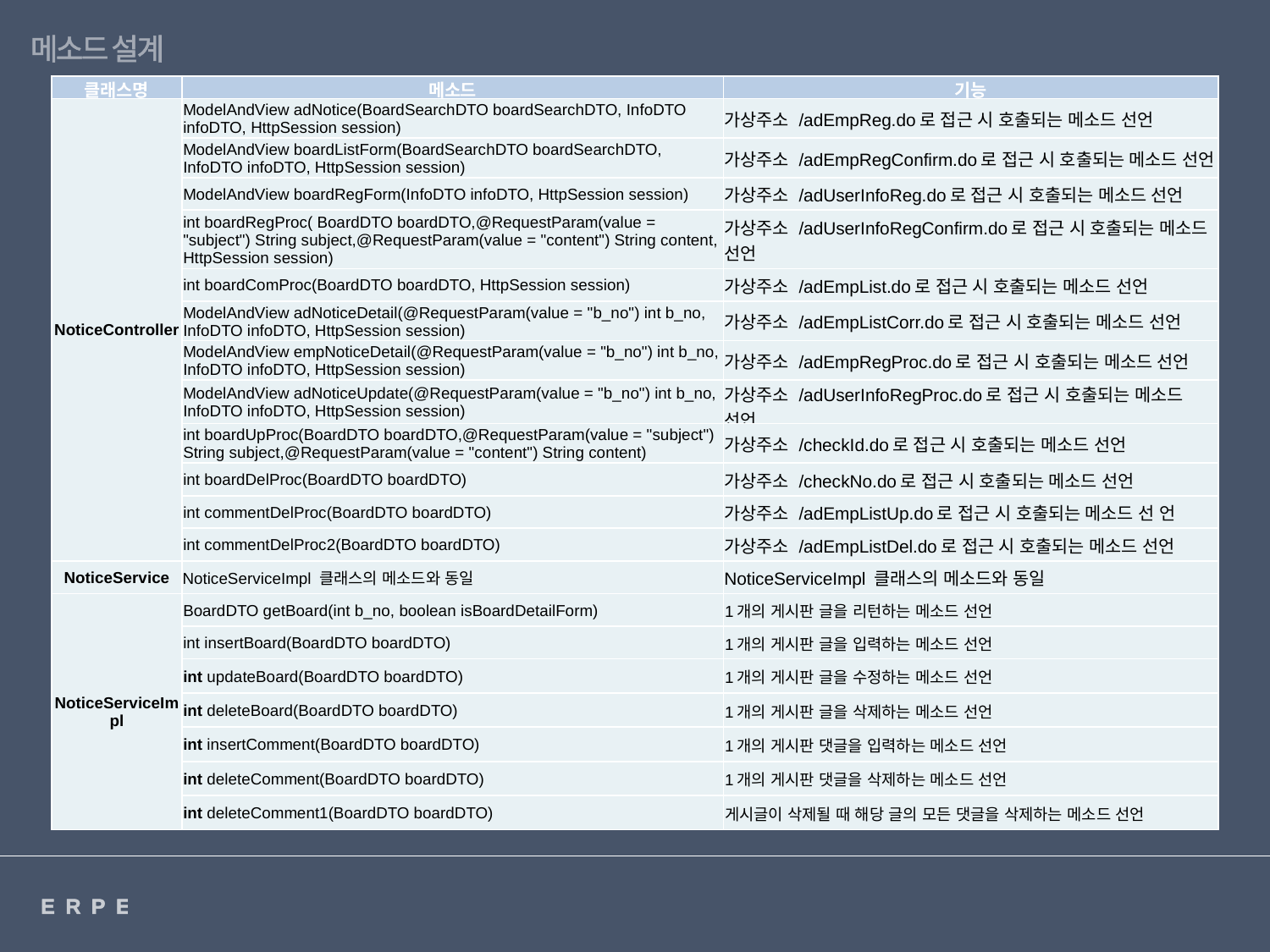

메소드 설계
| 클래스명 | 메소드 | 기능 |
| --- | --- | --- |
| NoticeController | ModelAndView adNotice(BoardSearchDTO boardSearchDTO, InfoDTO infoDTO, HttpSession session) | 가상주소 /adEmpReg.do로 접근 시 호출되는 메소드 선언 |
| adEmpListCorr.jsp | ModelAndView boardListForm(BoardSearchDTO boardSearchDTO, InfoDTO infoDTO, HttpSession session) | 가상주소 /adEmpRegConfirm.do로 접근 시 호출되는 메소드 선언 |
| adEmpReg.jsp | ModelAndView boardRegForm(InfoDTO infoDTO, HttpSession session) | 가상주소 /adUserInfoReg.do로 접근 시 호출되는 메소드 선언 |
| adEmpRegConfirm.jsp | int boardRegProc( BoardDTO boardDTO,@RequestParam(value = "subject") String subject,@RequestParam(value = "content") String content, HttpSession session) | 가상주소 /adUserInfoRegConfirm.do로 접근 시 호출되는 메소드 선언 |
| adUserInfoReg.jsp | int boardComProc(BoardDTO boardDTO, HttpSession session) | 가상주소 /adEmpList.do로 접근 시 호출되는 메소드 선언 |
| adUserInfoRegConfirm.jsp | ModelAndView adNoticeDetail(@RequestParam(value = "b\_no") int b\_no, InfoDTO infoDTO, HttpSession session) | 가상주소 /adEmpListCorr.do로 접근 시 호출되는 메소드 선언 |
| empUserInfo.jsp | ModelAndView empNoticeDetail(@RequestParam(value = "b\_no") int b\_no, InfoDTO infoDTO, HttpSession session) | 가상주소 /adEmpRegProc.do로 접근 시 호출되는 메소드 선언 |
| adNotice.jsp | ModelAndView adNoticeUpdate(@RequestParam(value = "b\_no") int b\_no, InfoDTO infoDTO, HttpSession session) | 가상주소 /adUserInfoRegProc.do로 접근 시 호출되는 메소드 선언 |
|  | int boardUpProc(BoardDTO boardDTO,@RequestParam(value = "subject") String subject,@RequestParam(value = "content") String content) | 가상주소 /checkId.do로 접근 시 호출되는 메소드 선언 |
|  | int boardDelProc(BoardDTO boardDTO) | 가상주소 /checkNo.do로 접근 시 호출되는 메소드 선언 |
|  | int commentDelProc(BoardDTO boardDTO) | 가상주소 /adEmpListUp.do로 접근 시 호출되는 메소드 선 언 |
|  | int commentDelProc2(BoardDTO boardDTO) | 가상주소 /adEmpListDel.do로 접근 시 호출되는 메소드 선언 |
| NoticeService | NoticeServiceImpl 클래스의 메소드와 동일 | NoticeServiceImpl 클래스의 메소드와 동일 |
| NoticeServiceImpl | BoardDTO getBoard(int b\_no, boolean isBoardDetailForm) | 1개의 게시판 글을 리턴하는 메소드 선언 |
|  | int insertBoard(BoardDTO boardDTO) | 1개의 게시판 글을 입력하는 메소드 선언 |
|  | int updateBoard(BoardDTO boardDTO) | 1개의 게시판 글을 수정하는 메소드 선언 |
|  | int deleteBoard(BoardDTO boardDTO) | 1개의 게시판 글을 삭제하는 메소드 선언 |
|  | int insertComment(BoardDTO boardDTO) | 1개의 게시판 댓글을 입력하는 메소드 선언 |
|  | int deleteComment(BoardDTO boardDTO) | 1개의 게시판 댓글을 삭제하는 메소드 선언 |
|  | int deleteComment1(BoardDTO boardDTO) | 게시글이 삭제될 때 해당 글의 모든 댓글을 삭제하는 메소드 선언 |

ERPERP